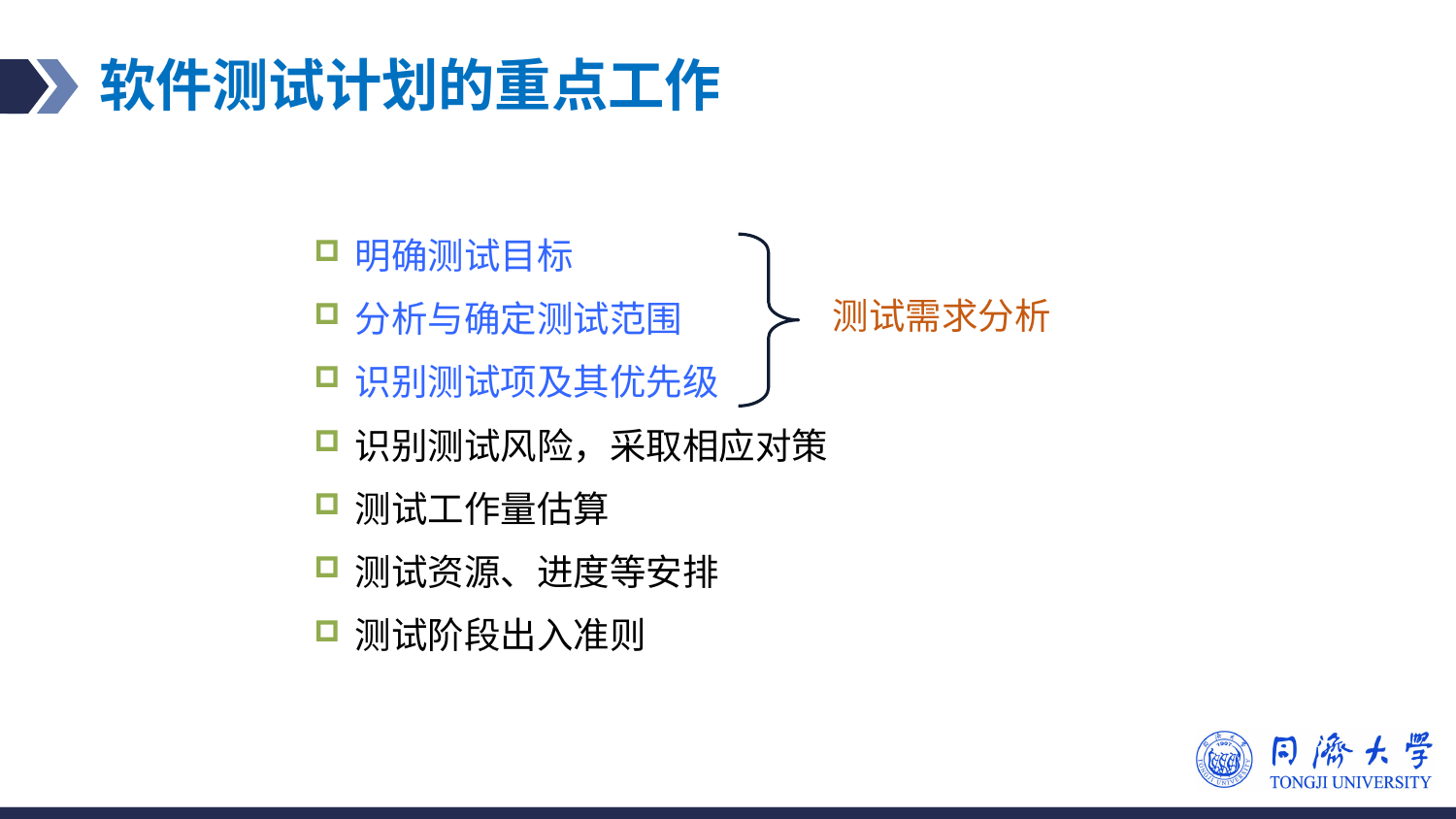

# 软件测试计划的重点工作
明确测试目标
分析与确定测试范围
识别测试项及其优先级
识别测试风险，采取相应对策
测试工作量估算
测试资源、进度等安排
测试阶段出入准则

测试需求分析